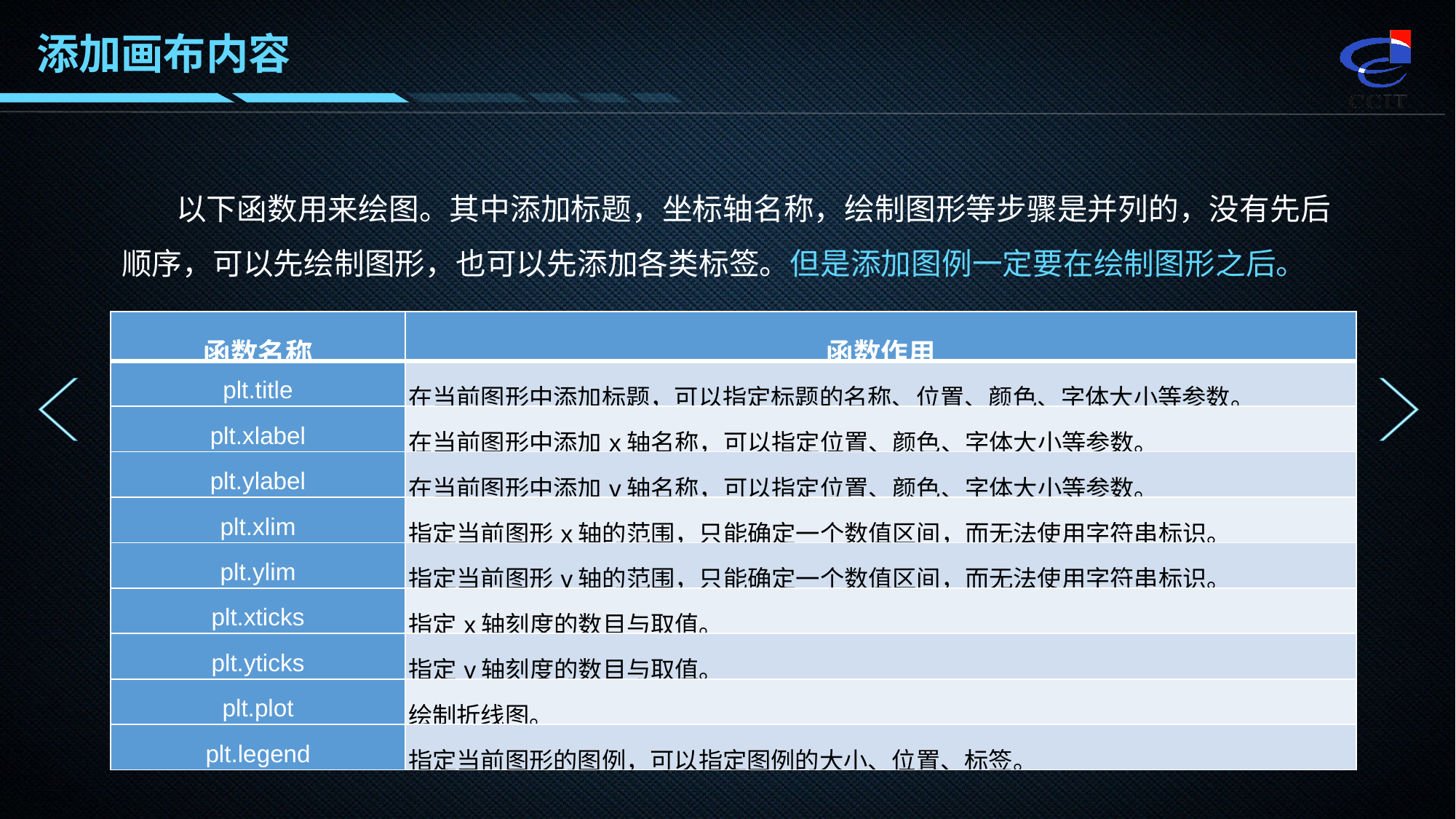

添加画布内容

以下函数用来绘图。其中添加标题，坐标轴名称，绘制图形等步骤是并列的，没有先后顺序，可以先绘制图形，也可以先添加各类标签。但是添加图例一定要在绘制图形之后。
| 函数名称 | 函数作用 |
| --- | --- |
| plt.title | 在当前图形中添加标题，可以指定标题的名称、位置、颜色、字体大小等参数。 |
| plt.xlabel | 在当前图形中添加x轴名称，可以指定位置、颜色、字体大小等参数。 |
| plt.ylabel | 在当前图形中添加y轴名称，可以指定位置、颜色、字体大小等参数。 |
| plt.xlim | 指定当前图形x轴的范围，只能确定一个数值区间，而无法使用字符串标识。 |
| plt.ylim | 指定当前图形y轴的范围，只能确定一个数值区间，而无法使用字符串标识。 |
| plt.xticks | 指定x轴刻度的数目与取值。 |
| plt.yticks | 指定y轴刻度的数目与取值。 |
| plt.plot | 绘制折线图。 |
| plt.legend | 指定当前图形的图例，可以指定图例的大小、位置、标签。 |